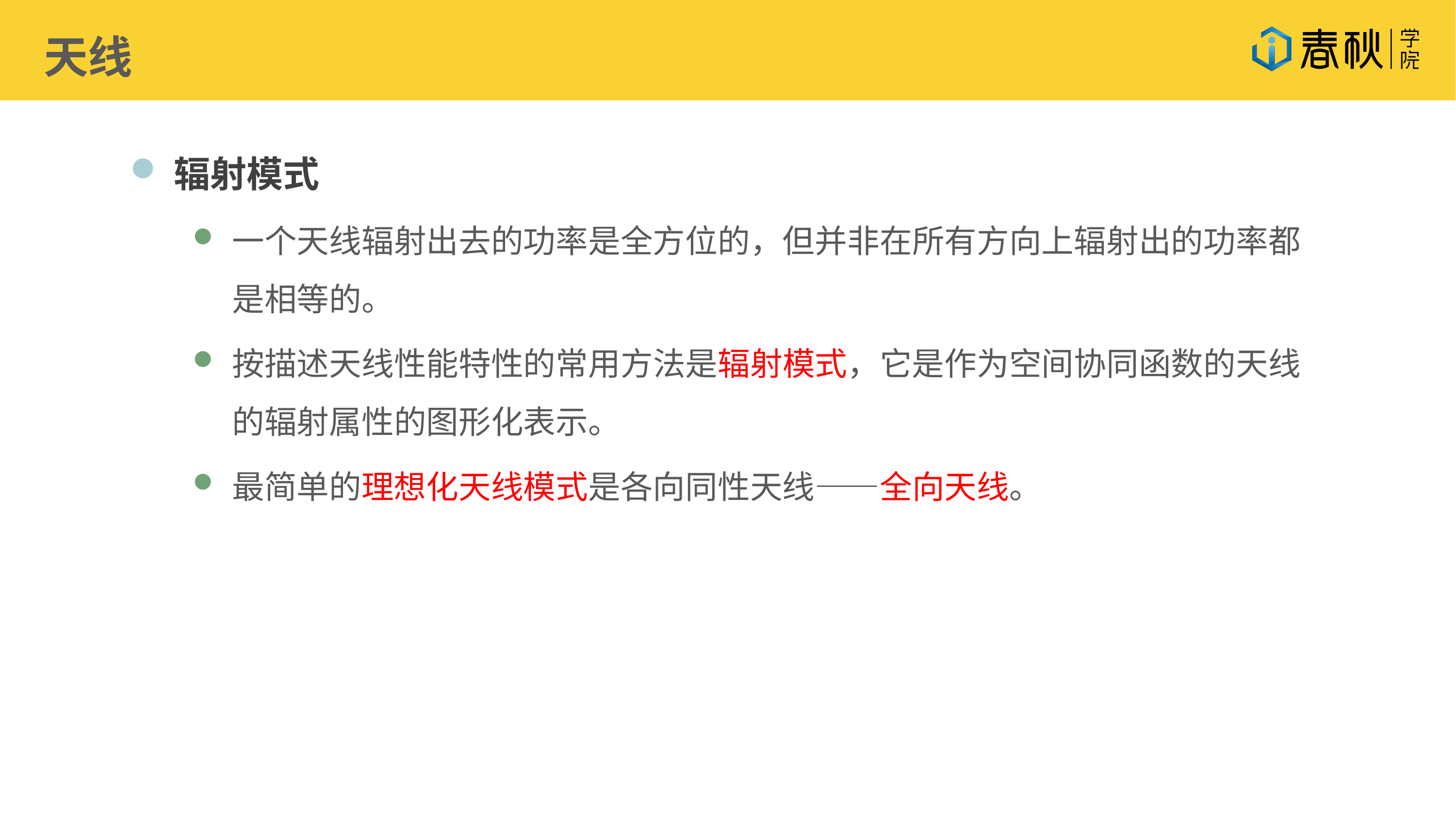

天线
辐射模式
一个天线辐射出去的功率是全方位的，但并非在所有方向上辐射出的功率都是相等的。
按描述天线性能特性的常用方法是辐射模式，它是作为空间协同函数的天线的辐射属性的图形化表示。
最简单的理想化天线模式是各向同性天线——全向天线。